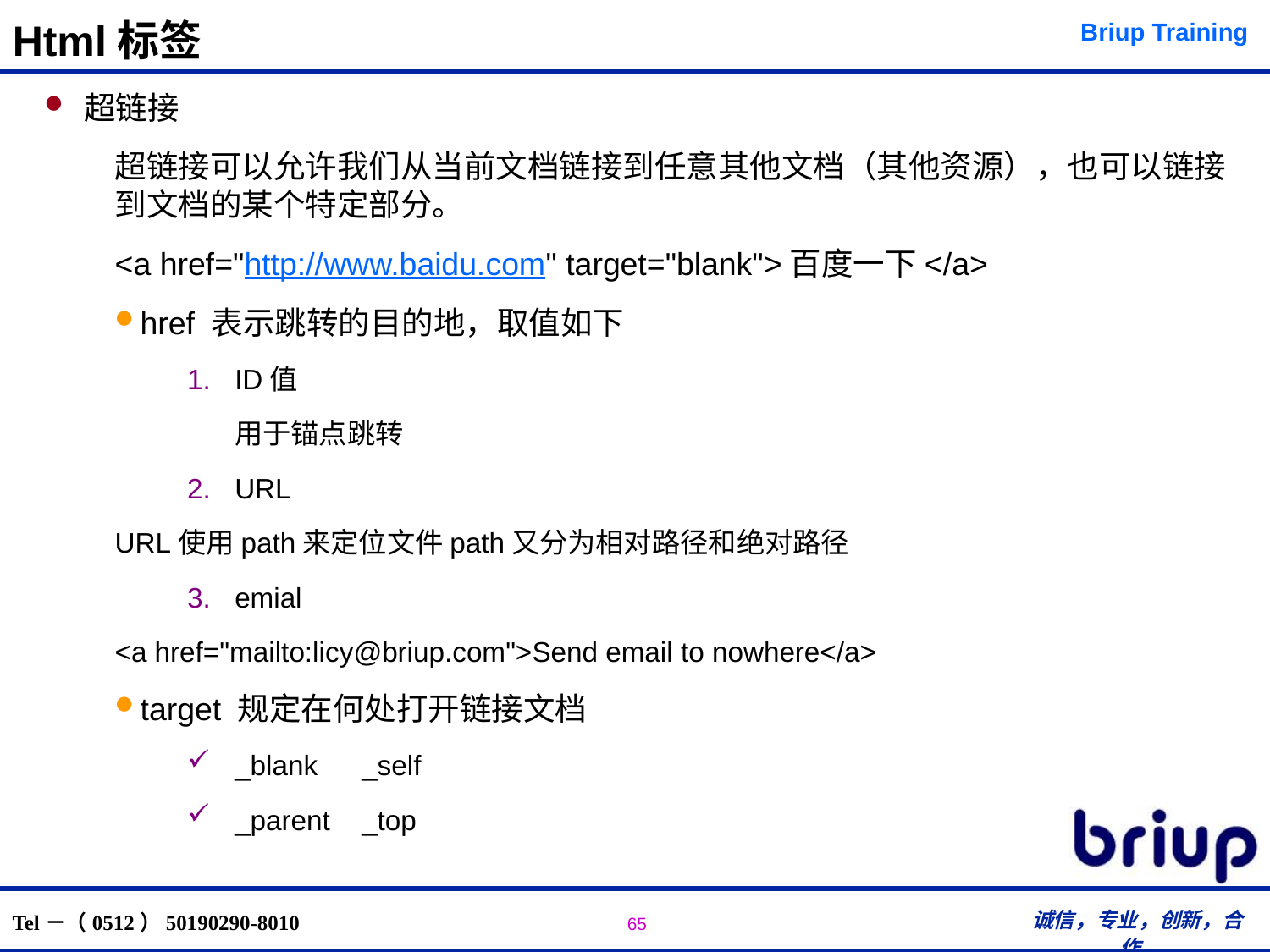

# Html标签
超链接
超链接可以允许我们从当前文档链接到任意其他文档（其他资源），也可以链接到文档的某个特定部分。
<a href="http://www.baidu.com" target="blank">百度一下</a>
href 表示跳转的目的地，取值如下
ID值
用于锚点跳转
URL
URL使用path来定位文件path又分为相对路径和绝对路径
emial
<a href="mailto:licy@briup.com">Send email to nowhere</a>
target 规定在何处打开链接文档
_blank	_self
_parent	_top